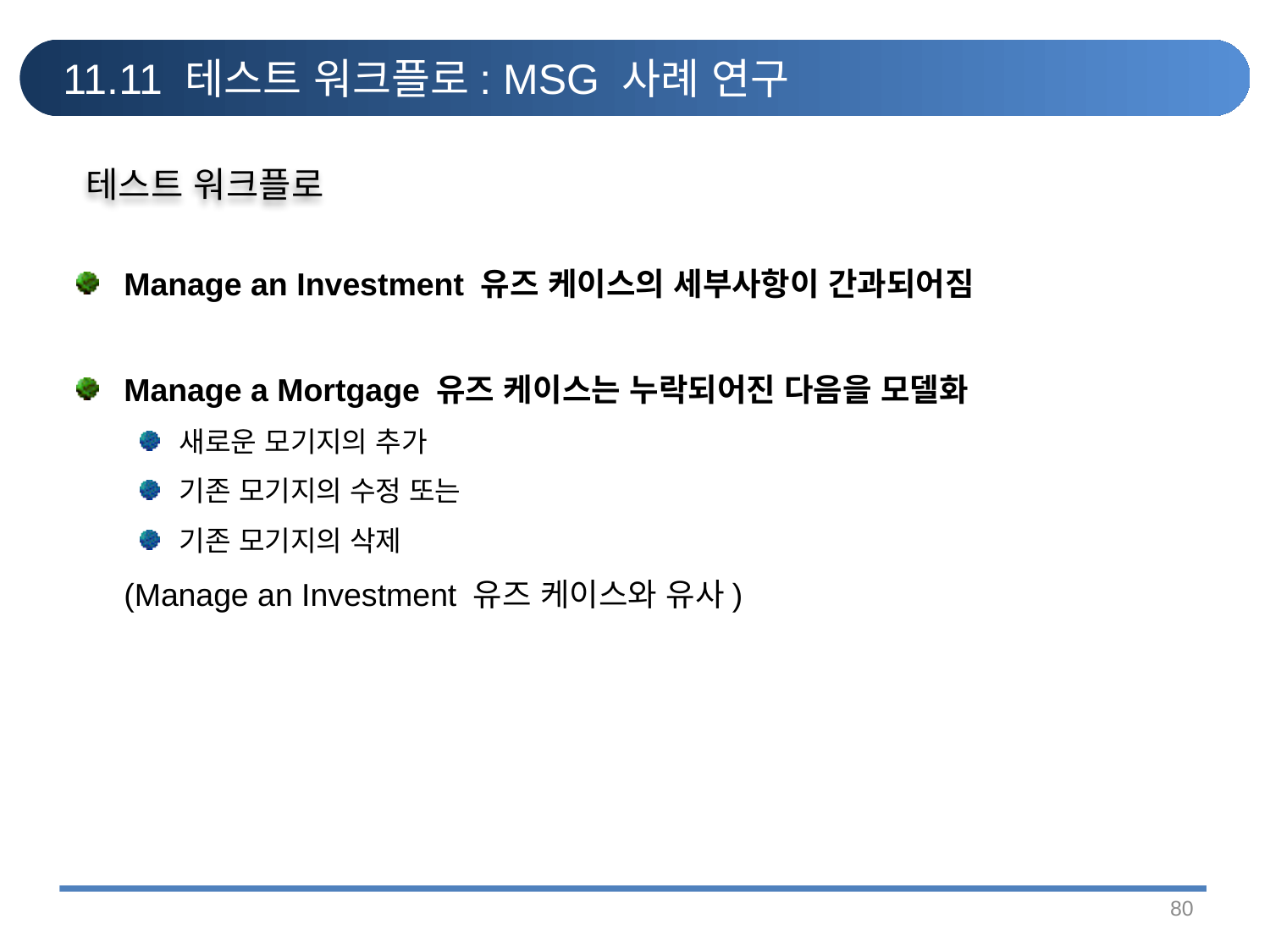

# 11.11 테스트 워크플로: MSG 사례 연구
테스트 워크플로
Manage an Investment 유즈 케이스의 세부사항이 간과되어짐

Manage a Mortgage 유즈 케이스는 누락되어진 다음을 모델화
새로운 모기지의 추가
기존 모기지의 수정 또는
기존 모기지의 삭제
	(Manage an Investment 유즈 케이스와 유사)
80